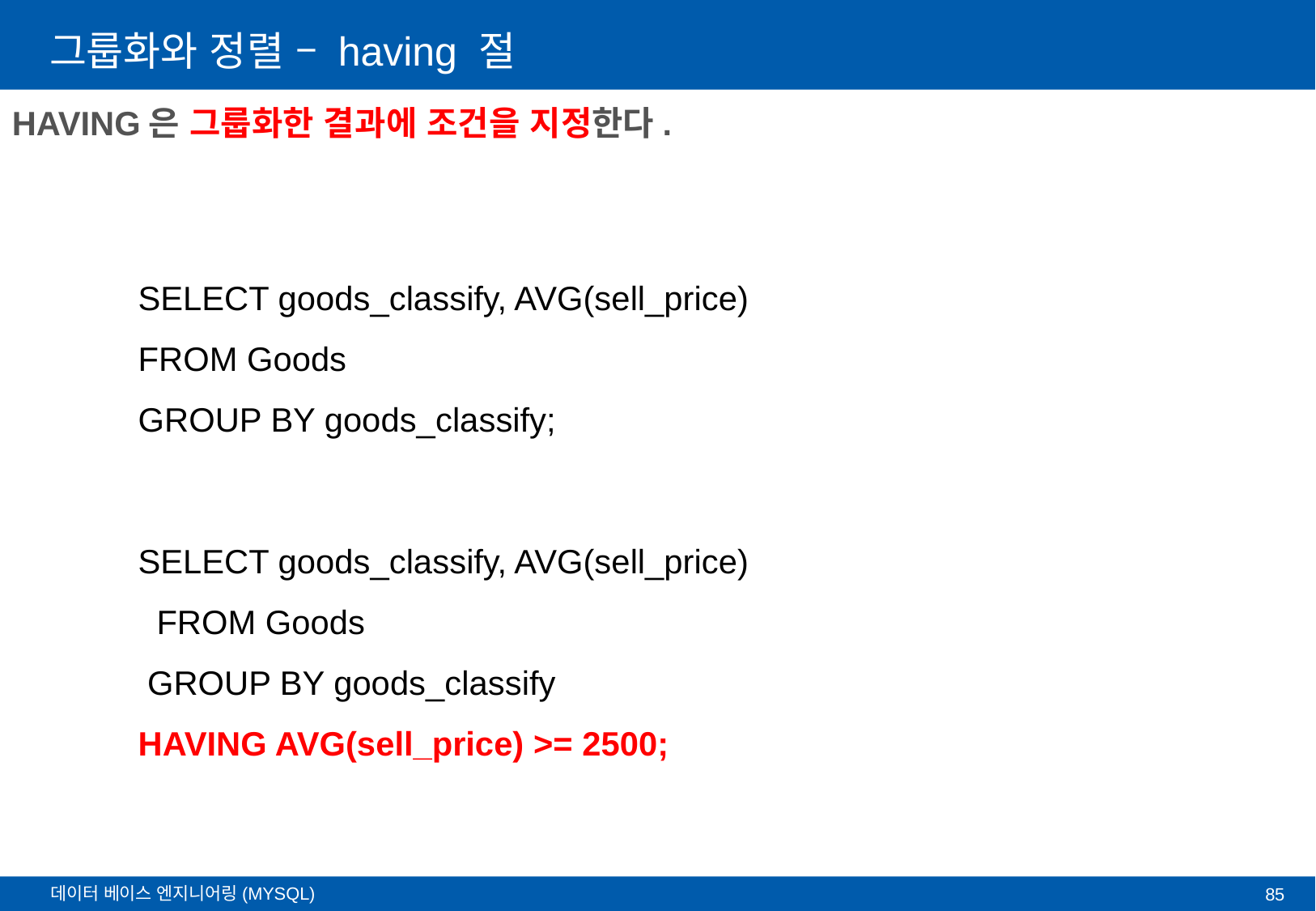

# 그룹화와 정렬 – having 절
HAVING은 그룹화한 결과에 조건을 지정한다.
SELECT goods_classify, AVG(sell_price)
FROM Goods
GROUP BY goods_classify;
SELECT goods_classify, AVG(sell_price)
  FROM Goods
 GROUP BY goods_classify
HAVING AVG(sell_price) >= 2500;
85